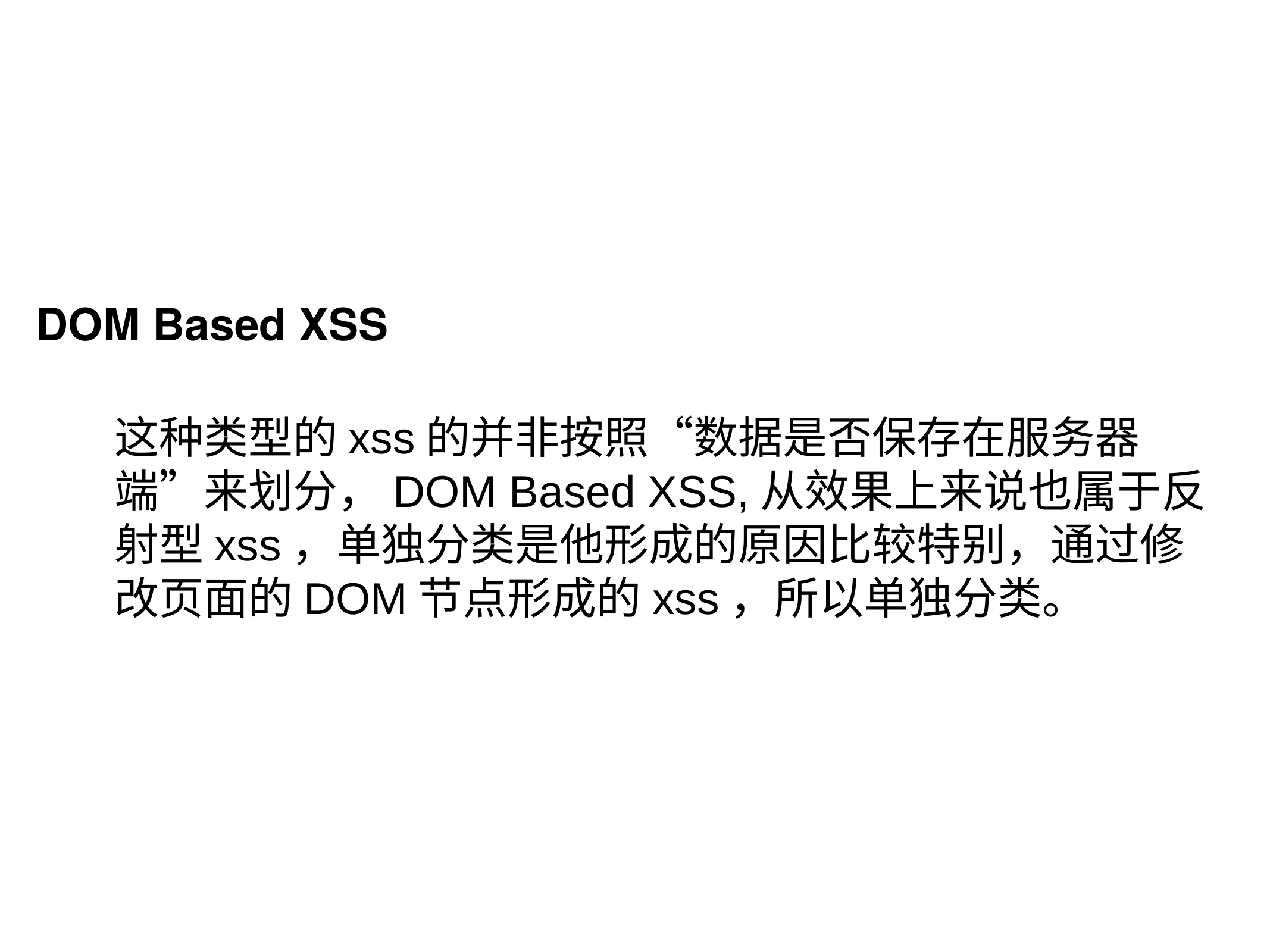

DOM Based XSS
这种类型的xss的并非按照“数据是否保存在服务器端”来划分，DOM Based XSS,从效果上来说也属于反射型xss，单独分类是他形成的原因比较特别，通过修改页面的DOM节点形成的xss，所以单独分类。